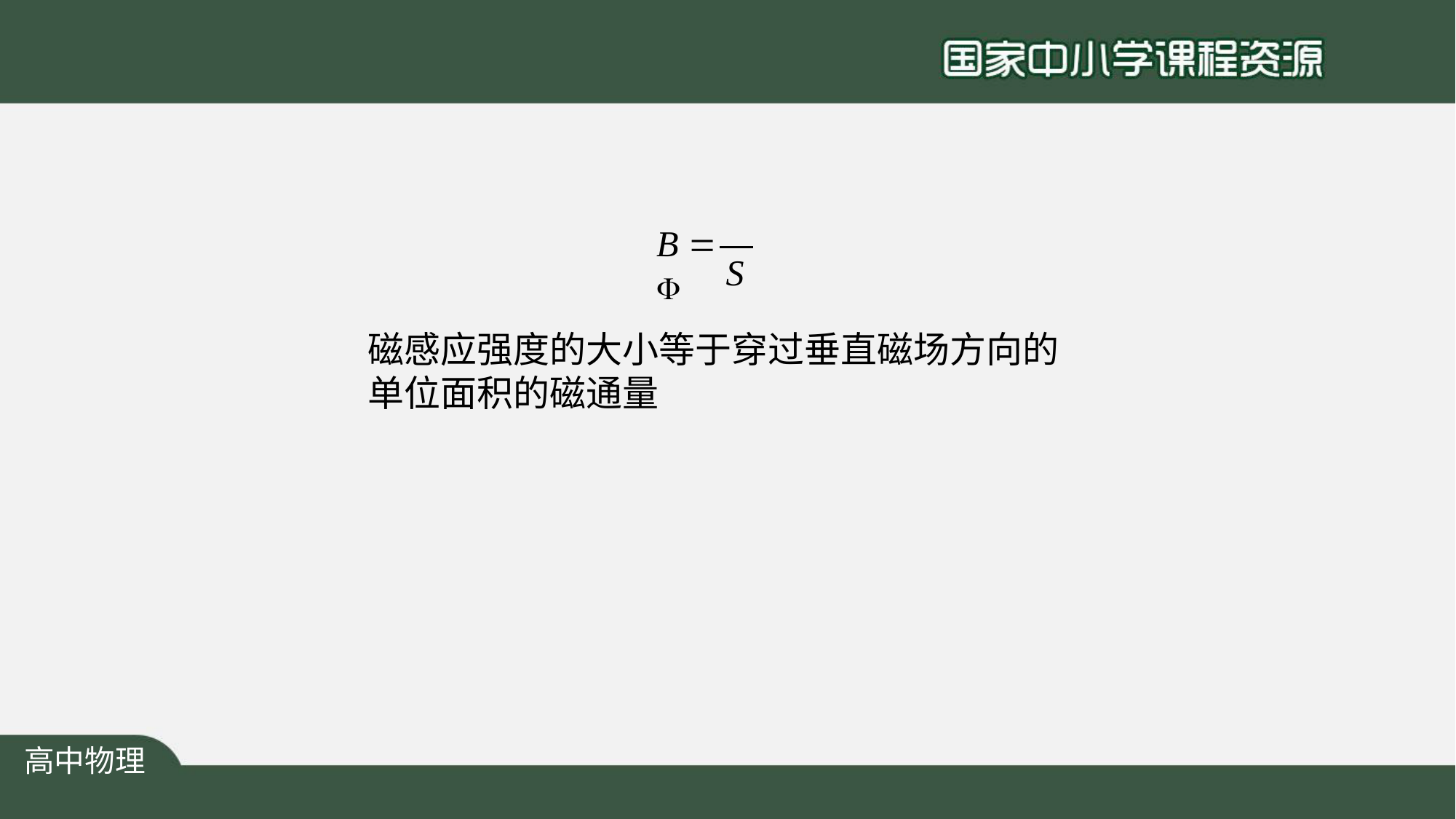

B = Φ
S

磁感应强度的大小等于穿过垂直磁场方向的 单位面积的磁通量
高中物理